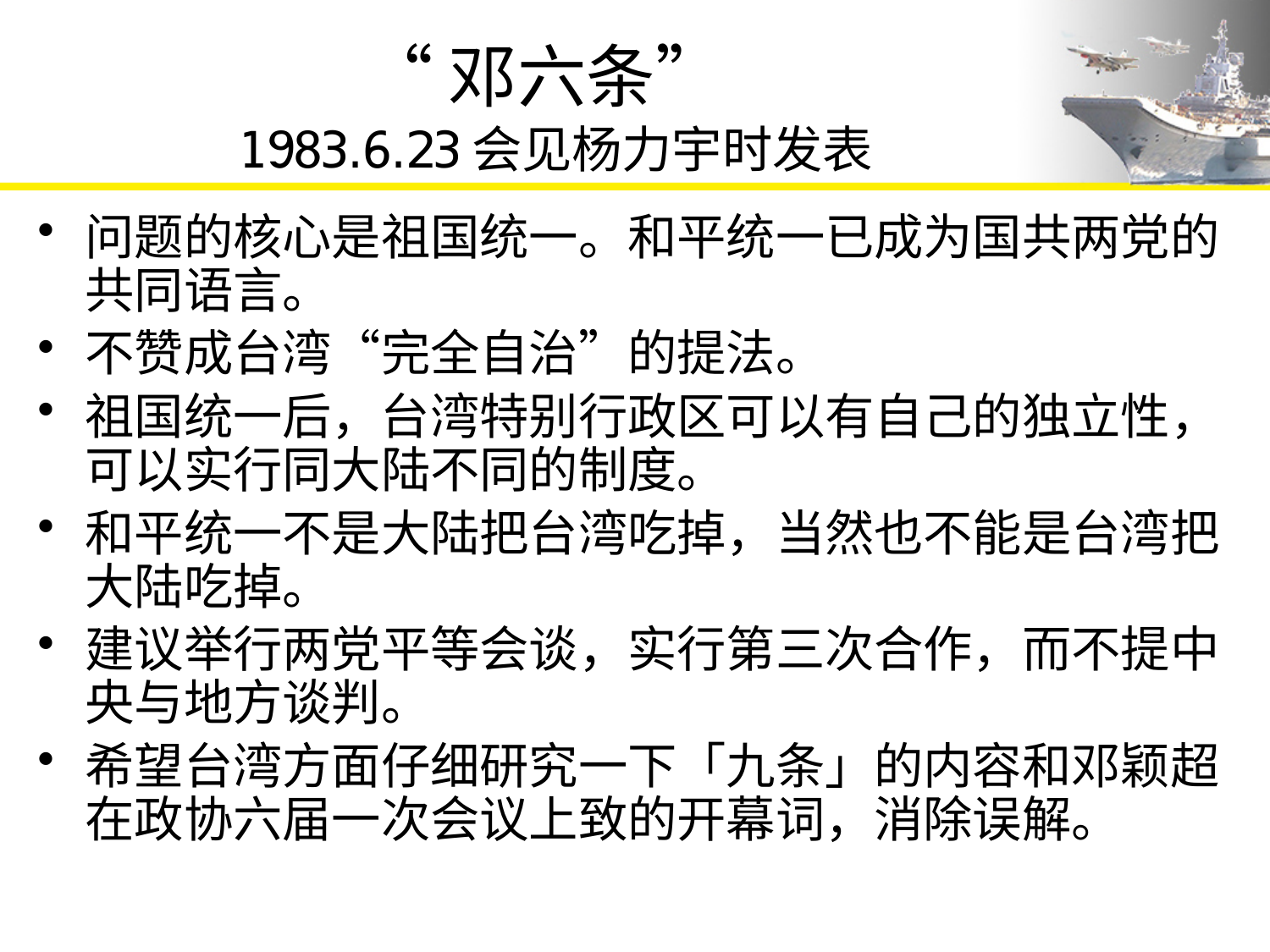

# “邓六条” 1983.6.23会见杨力宇时发表
问题的核心是祖国统一。和平统一已成为国共两党的共同语言。
不赞成台湾“完全自治”的提法。
祖国统一后，台湾特别行政区可以有自己的独立性，可以实行同大陆不同的制度。
和平统一不是大陆把台湾吃掉，当然也不能是台湾把大陆吃掉。
建议举行两党平等会谈，实行第三次合作，而不提中央与地方谈判。
希望台湾方面仔细研究一下「九条」的内容和邓颖超在政协六届一次会议上致的开幕词，消除误解。